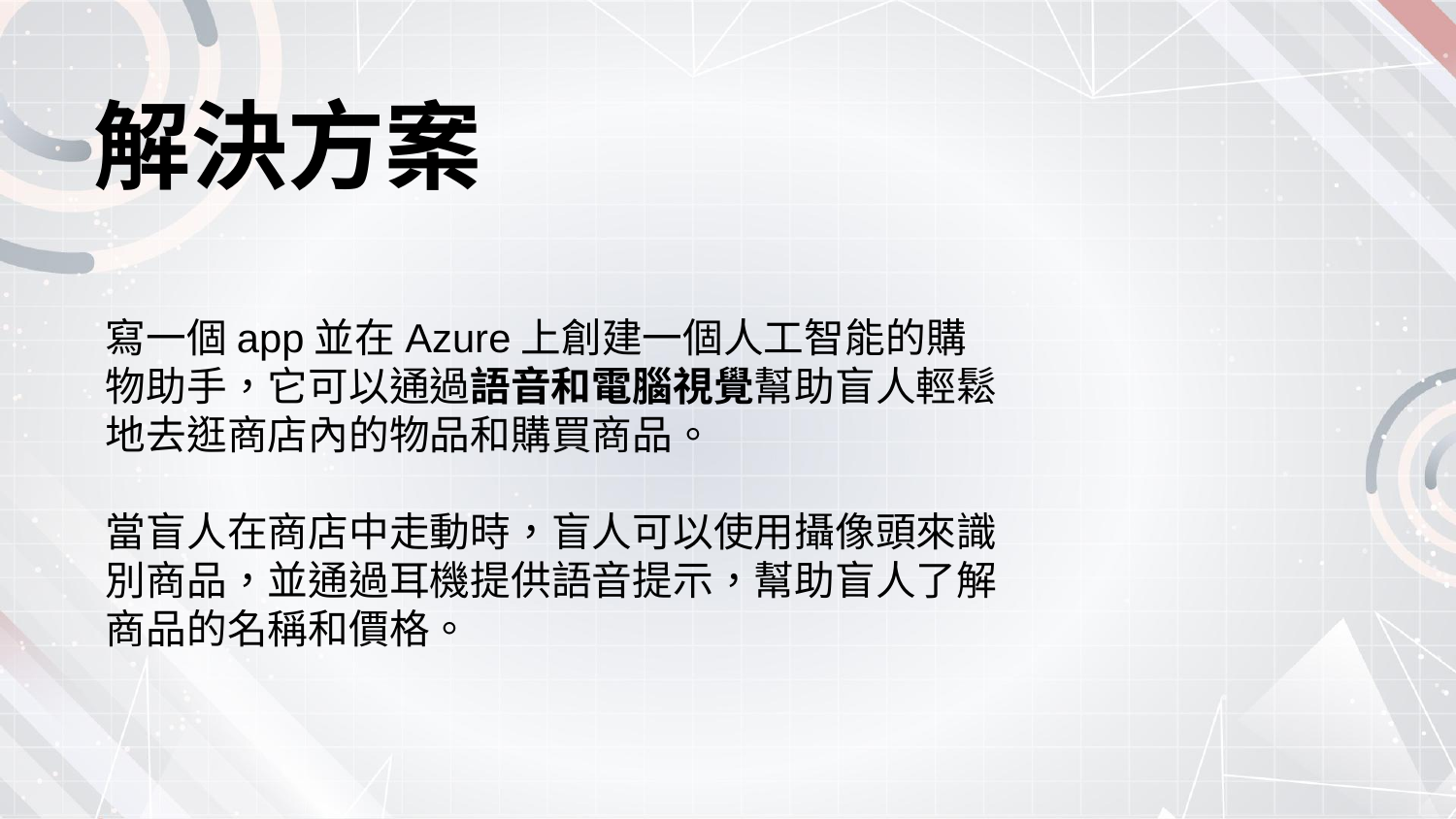

解決方案
#
寫一個app並在Azure上創建一個人工智能的購物助手，它可以通過語音和電腦視覺幫助盲人輕鬆地去逛商店內的物品和購買商品。

當盲人在商店中走動時，盲人可以使用攝像頭來識別商品，並通過耳機提供語音提示，幫助盲人了解商品的名稱和價格。